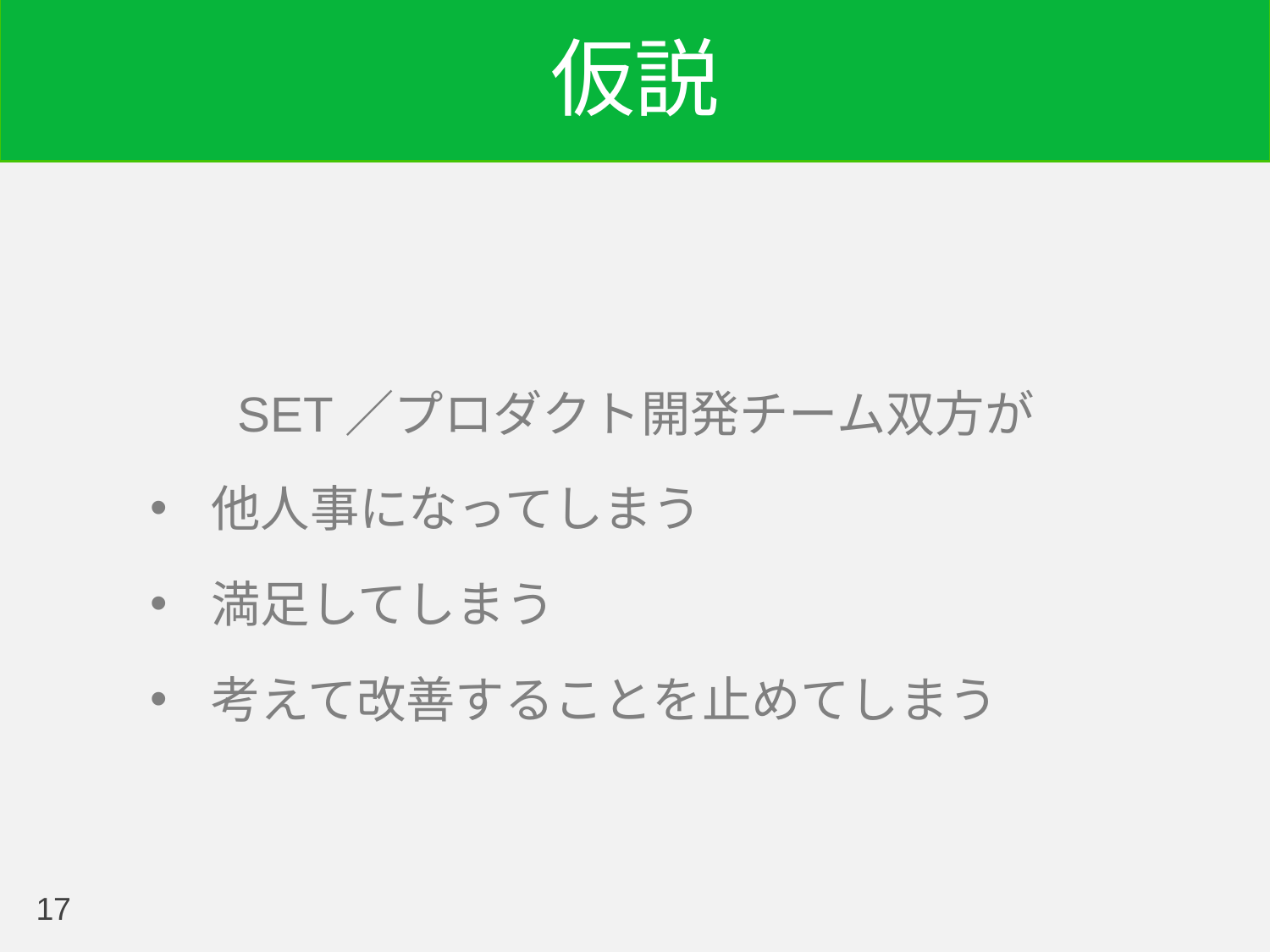

# 仮説
SET／プロダクト開発チーム双方が
他人事になってしまう
満足してしまう
考えて改善することを止めてしまう
17